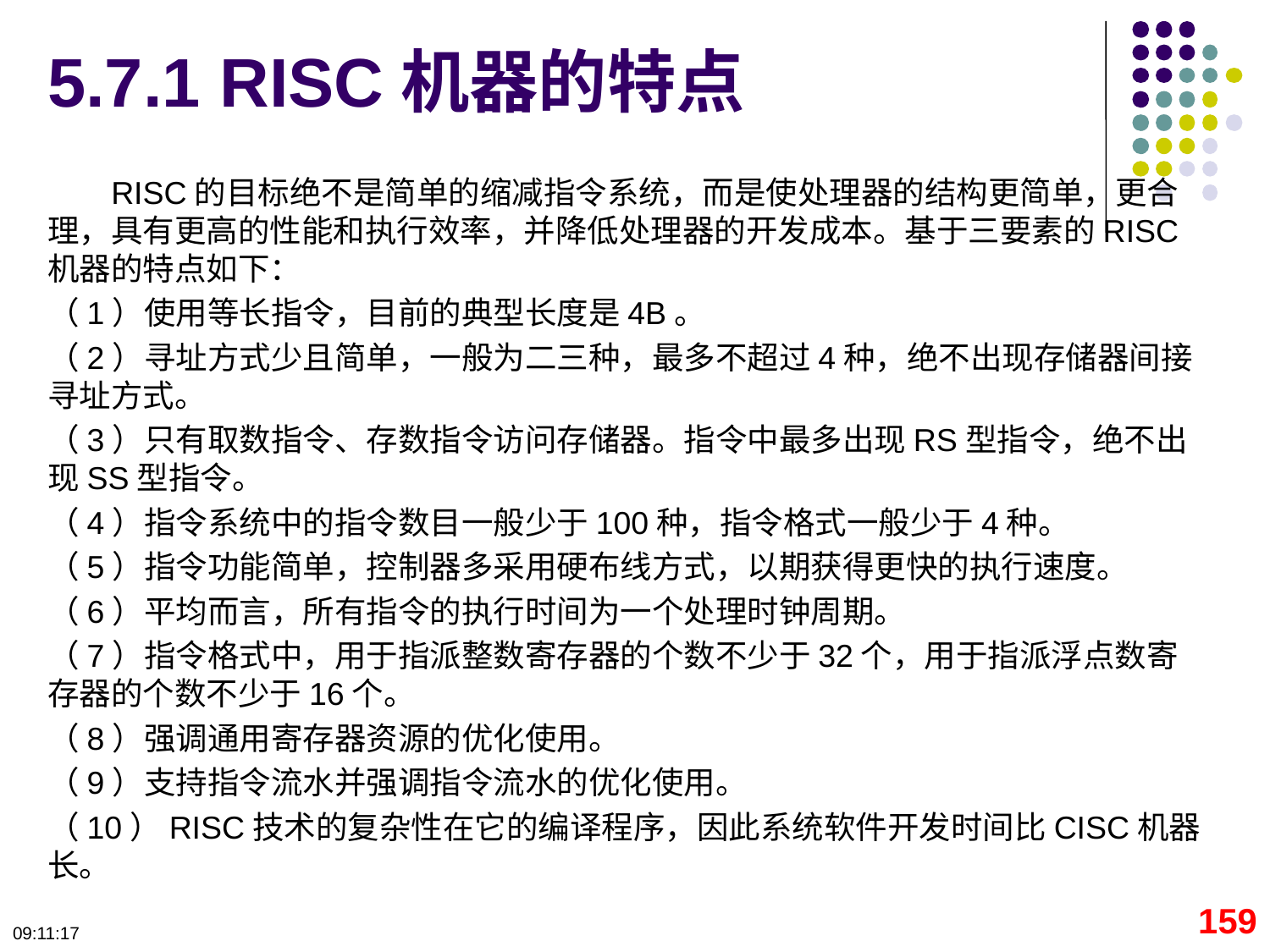

# 5.7.1 RISC机器的特点
RISC的目标绝不是简单的缩减指令系统，而是使处理器的结构更简单，更合理，具有更高的性能和执行效率，并降低处理器的开发成本。基于三要素的RISC机器的特点如下：
（1）使用等长指令，目前的典型长度是4B。
（2）寻址方式少且简单，一般为二三种，最多不超过4种，绝不出现存储器间接寻址方式。
（3）只有取数指令、存数指令访问存储器。指令中最多出现RS型指令，绝不出现SS型指令。
（4）指令系统中的指令数目一般少于100种，指令格式一般少于4种。
（5）指令功能简单，控制器多采用硬布线方式，以期获得更快的执行速度。
（6）平均而言，所有指令的执行时间为一个处理时钟周期。
（7）指令格式中，用于指派整数寄存器的个数不少于32个，用于指派浮点数寄存器的个数不少于16个。
（8）强调通用寄存器资源的优化使用。
（9）支持指令流水并强调指令流水的优化使用。
（10）RISC技术的复杂性在它的编译程序，因此系统软件开发时间比CISC机器长。
159
09:11:17